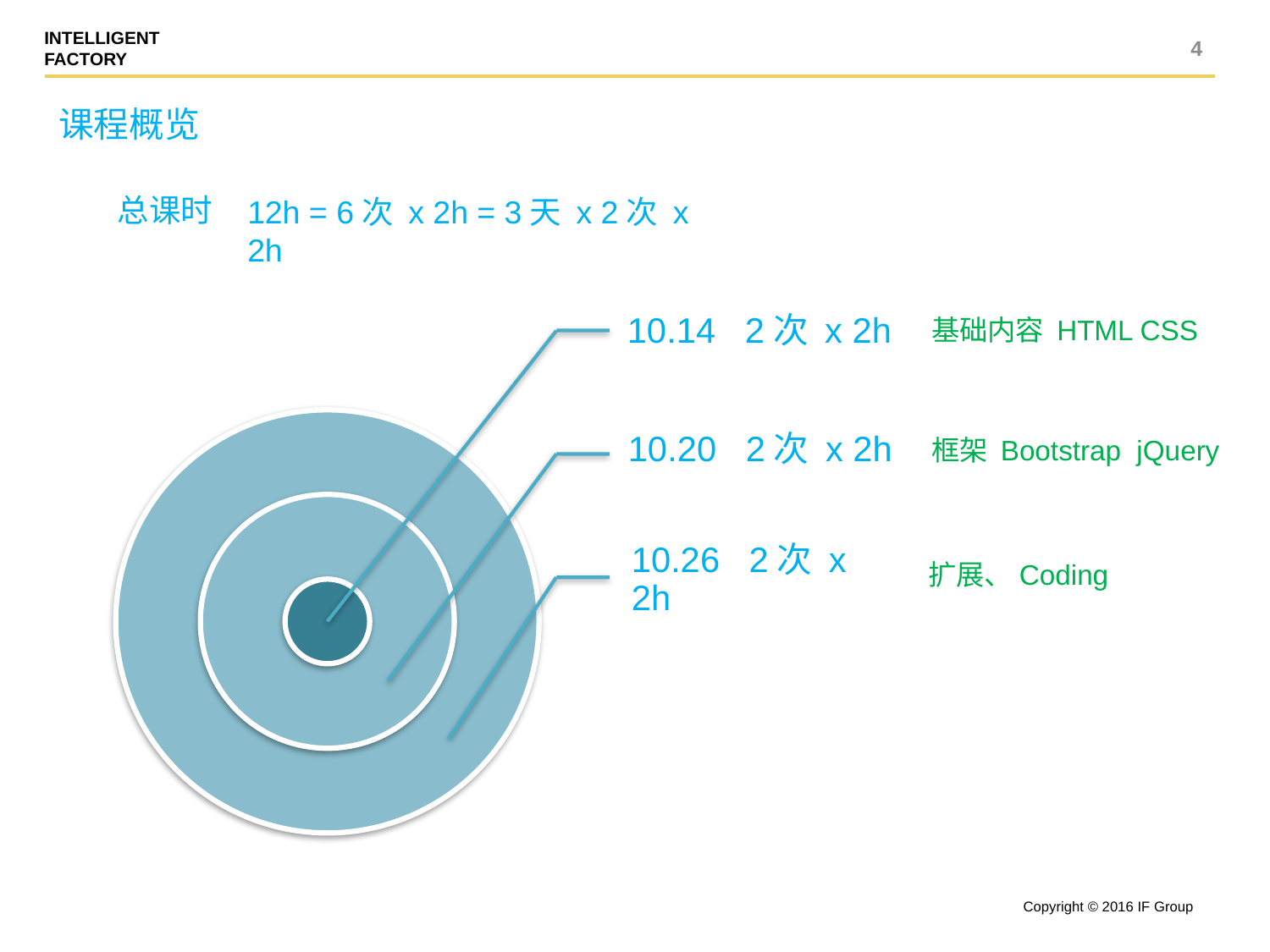

4
课程概览
总课时
12h = 6次 x 2h = 3天 x 2次 x 2h
10.14   2次 x 2h
10.20   2次 x 2h
10.26   2次 x 2h
基础内容 HTML CSS
框架 Bootstrap  jQuery
扩展、Coding